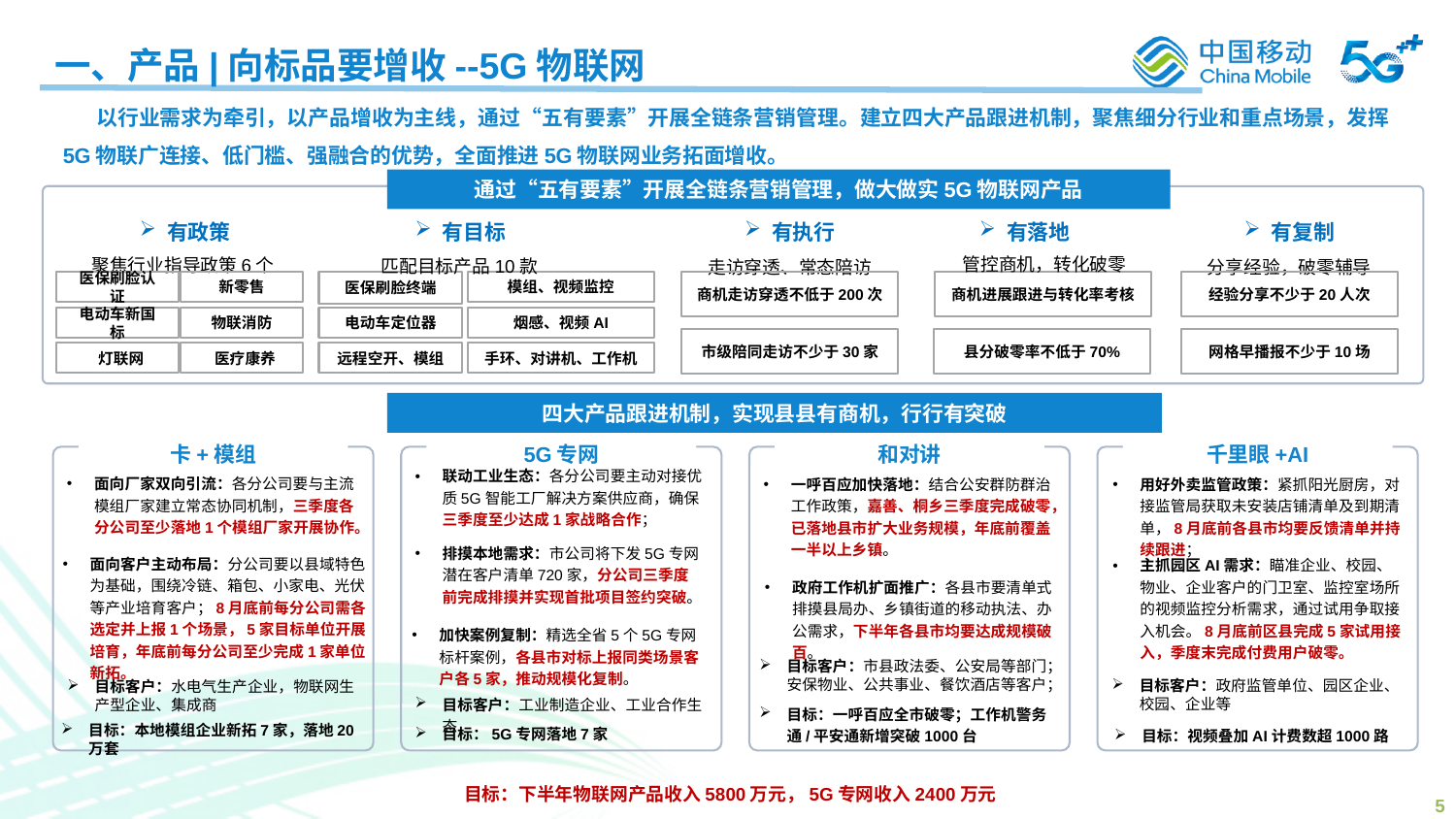

一、产品|向标品要增收--5G物联网
      以行业需求为牵引，以产品增收为主线，通过“五有要素”开展全链条营销管理。建立四大产品跟进机制，聚焦细分行业和重点场景，发挥5G物联广连接、低门槛、强融合的优势，全面推进5G物联网业务拓面增收。
通过“五有要素”开展全链条营销管理，做大做实5G物联网产品

有政策
有目标
有执行
有落地
有复制
管控商机，转化破零
聚焦行业指导政策6个
匹配目标产品10款
走访穿透、常态陪访
分享经验，破零辅导
医保刷脸认证
新零售
医保刷脸终端
模组、视频监控
商机走访穿透不低于200次
商机进展跟进与转化率考核
经验分享不少于20人次
电动车新国标
物联消防
电动车定位器
烟感、视频AI
市级陪同走访不少于30家
县分破零率不低于70%
网格早播报不少于10场
 灯联网
 医疗康养
远程空开、模组
手环、对讲机、工作机
四大产品跟进机制，实现县县有商机，行行有突破
卡+模组

5G专网

和对讲

千里眼+AI

联动工业生态：各分公司要主动对接优质5G智能工厂解决方案供应商，确保三季度至少达成1家战略合作；
面向厂家双向引流：各分公司要与主流模组厂家建立常态协同机制，三季度各分公司至少落地1个模组厂家开展协作。
一呼百应加快落地：结合公安群防群治工作政策，嘉善、桐乡三季度完成破零，已落地县市扩大业务规模，年底前覆盖一半以上乡镇。
用好外卖监管政策：紧抓阳光厨房，对接监管局获取未安装店铺清单及到期清单，8月底前各县市均要反馈清单并持续跟进；

排摸本地需求：市公司将下发5G专网潜在客户清单720家，分公司三季度前完成排摸并实现首批项目签约突破。
面向客户主动布局：分公司要以县域特色为基础，围绕冷链、箱包、小家电、光伏等产业培育客户；8月底前每分公司需各选定并上报1个场景，5家目标单位开展培育，年底前每分公司至少完成1家单位新拓。
主抓园区AI需求：瞄准企业、校园、物业、企业客户的门卫室、监控室场所的视频监控分析需求，通过试用争取接入机会。8月底前区县完成5家试用接入，季度末完成付费用户破零。
政府工作机扩面推广：各县市要清单式排摸县局办、乡镇街道的移动执法、办公需求，下半年各县市均要达成规模破百。
加快案例复制：精选全省5个5G专网标杆案例，各县市对标上报同类场景客户各5家，推动规模化复制。
目标客户：市县政法委、公安局等部门；安保物业、公共事业、餐饮酒店等客户；
目标客户：政府监管单位、园区企业、校园、企业等

目标客户：水电气生产企业，物联网生产型企业、集成商

目标客户：工业制造企业、工业合作生态
目标：一呼百应全市破零；工作机警务通/平安通新增突破1000台
目标：本地模组企业新拓7家，落地20万套
目标：5G专网落地7家

目标：视频叠加AI计费数超1000路
目标：下半年物联网产品收入5800万元，5G专网收入2400万元